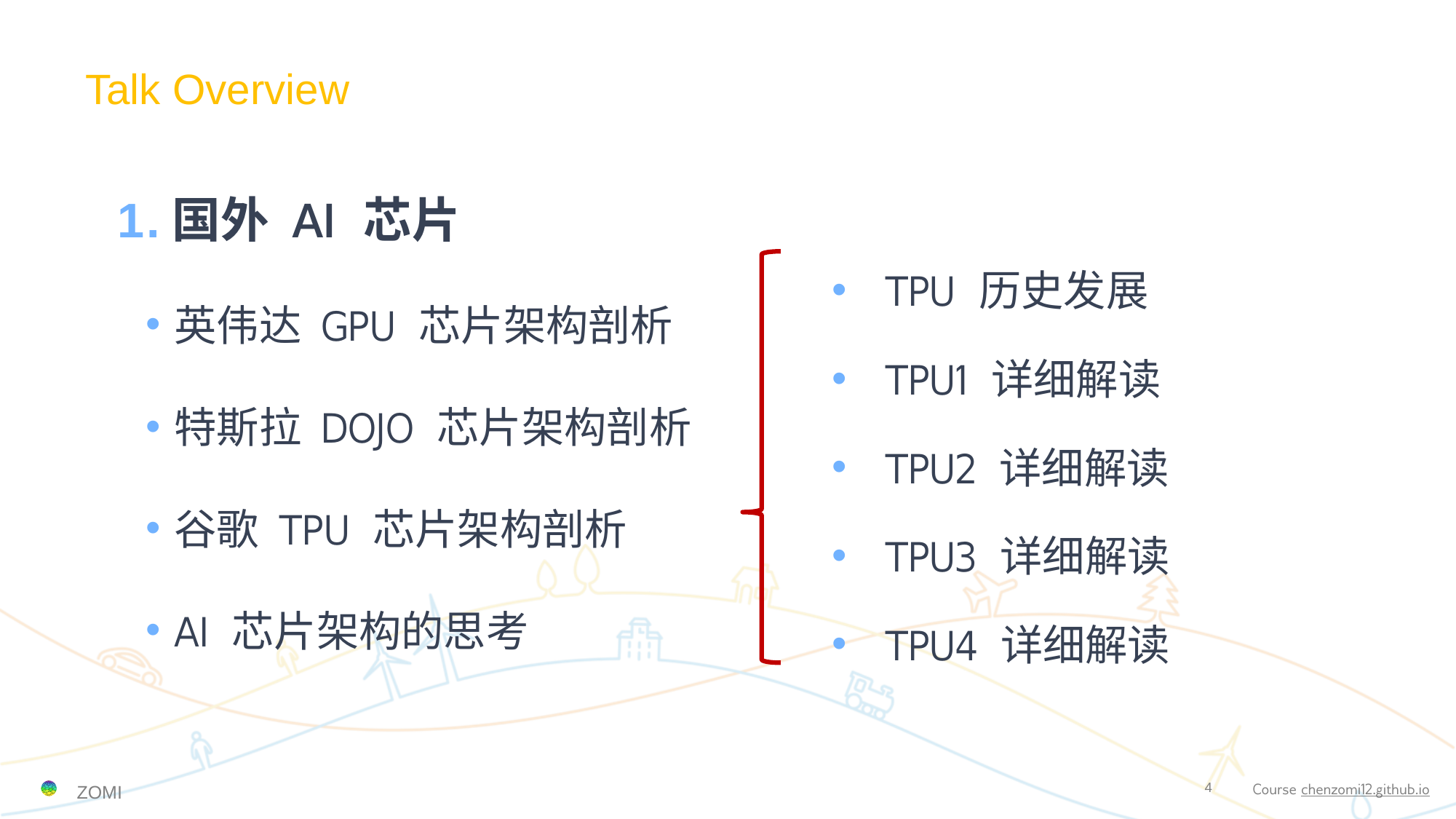

# Talk Overview
国外 AI 芯片
英伟达 GPU 芯片架构剖析
特斯拉 DOJO 芯片架构剖析
谷歌 TPU 芯片架构剖析
AI 芯片架构的思考
TPU 历史发展
TPU1 详细解读
TPU2 详细解读
TPU3 详细解读
TPU4 详细解读